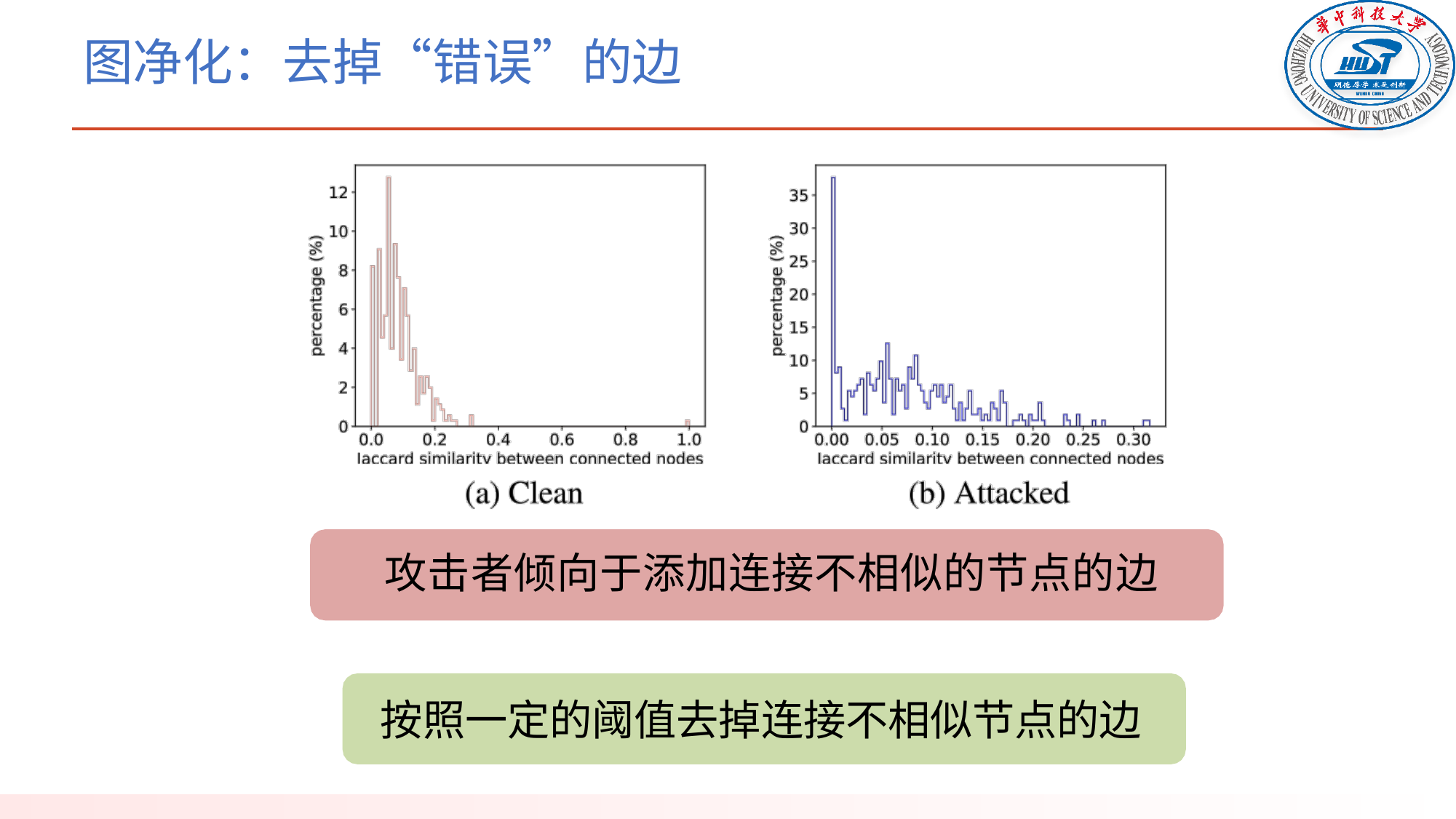

# 图净化：去掉“错误”的边

攻击者倾向于添加连接不相似的节点的边

按照一定的阈值去掉连接不相似节点的边